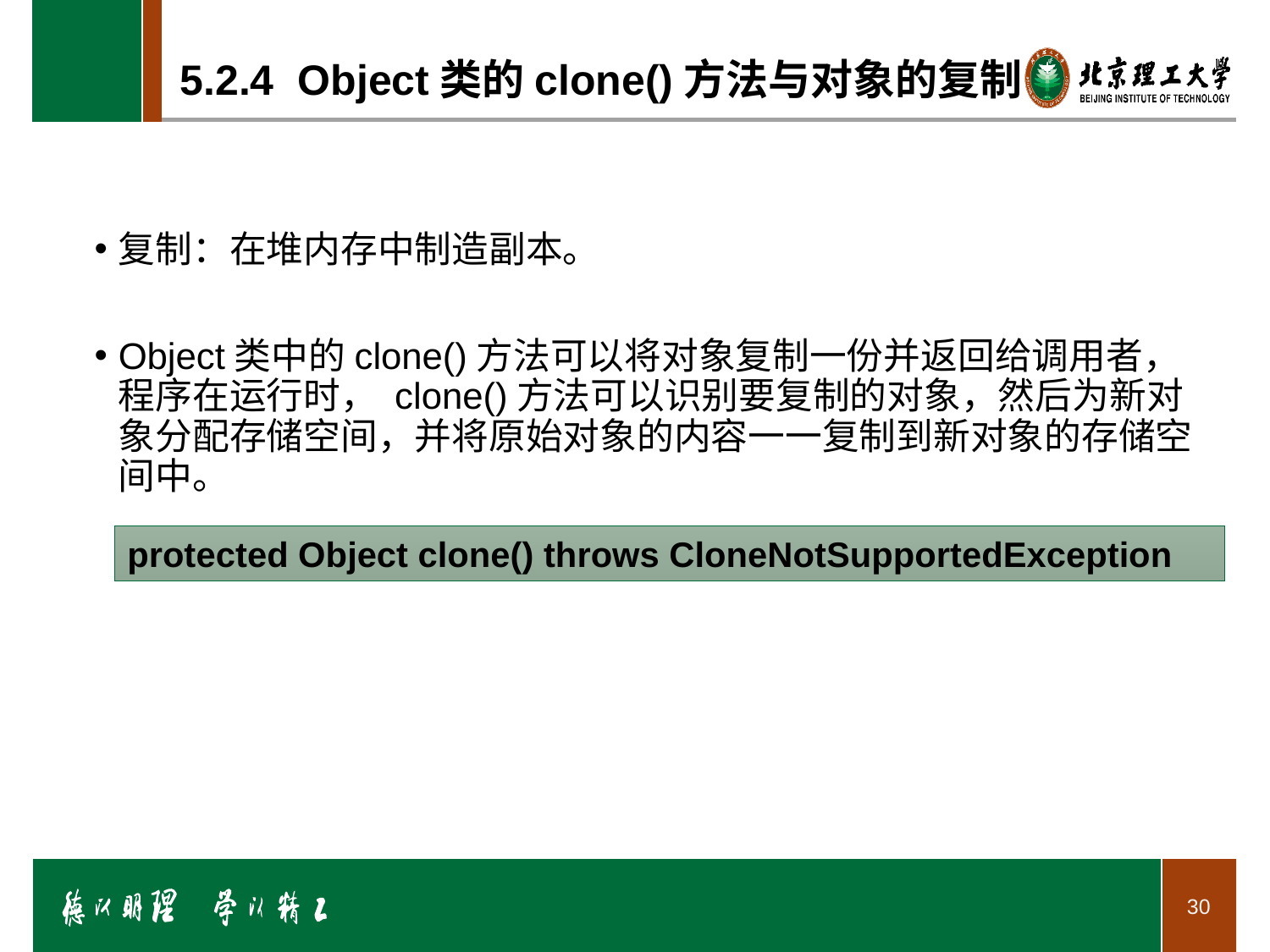

# 5.2.4  Object类的clone()方法与对象的复制
复制：在堆内存中制造副本。

Object类中的clone()方法可以将对象复制一份并返回给调用者，程序在运行时， clone()方法可以识别要复制的对象，然后为新对象分配存储空间，并将原始对象的内容一一复制到新对象的存储空间中。

protected Object clone() throws CloneNotSupportedException